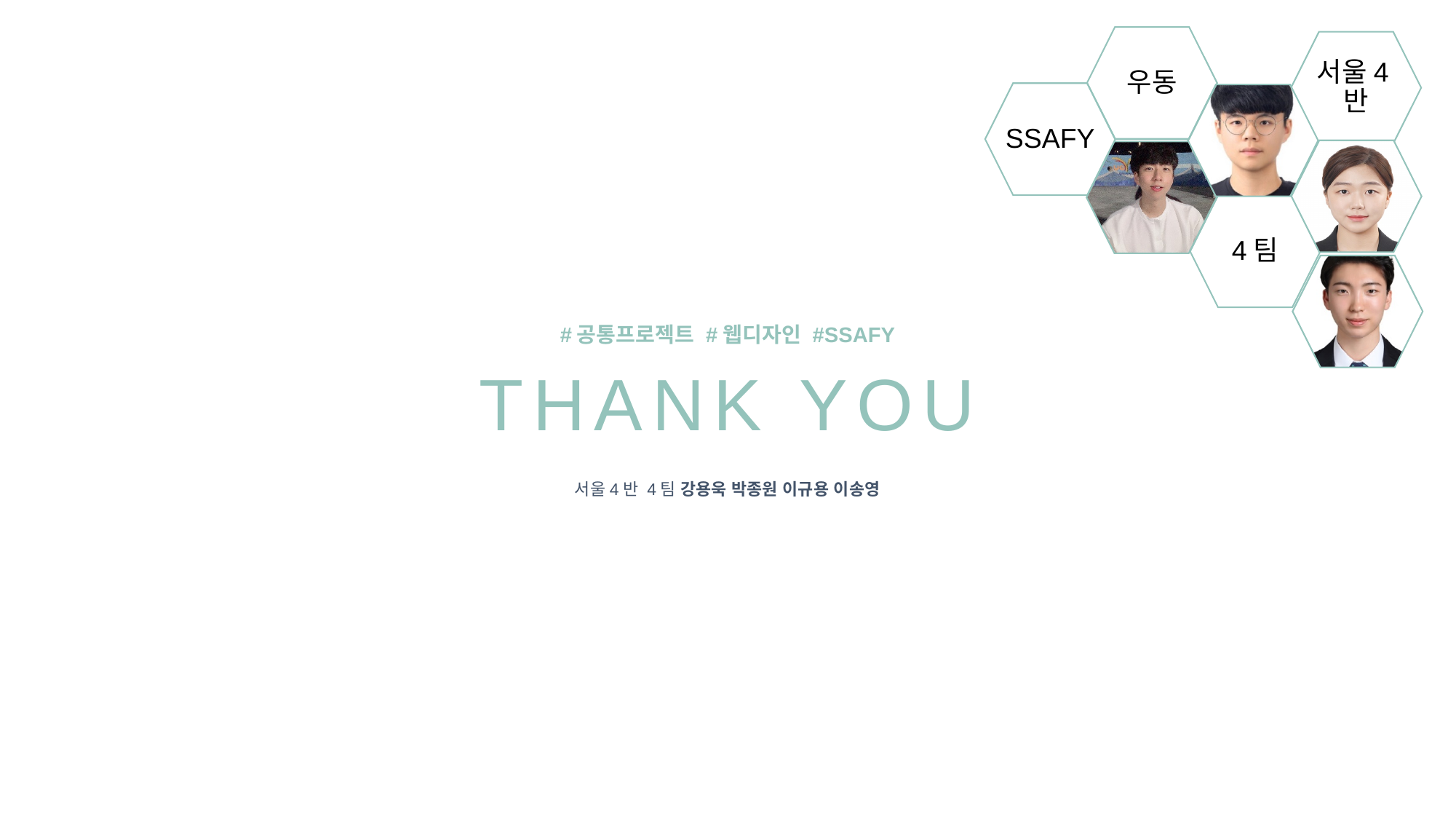

SSAFY
서울4반
4팀
우동
#공통프로젝트 #웹디자인 #SSAFY
THANK YOU
서울4반 4팀 강용욱 박종원 이규용 이송영